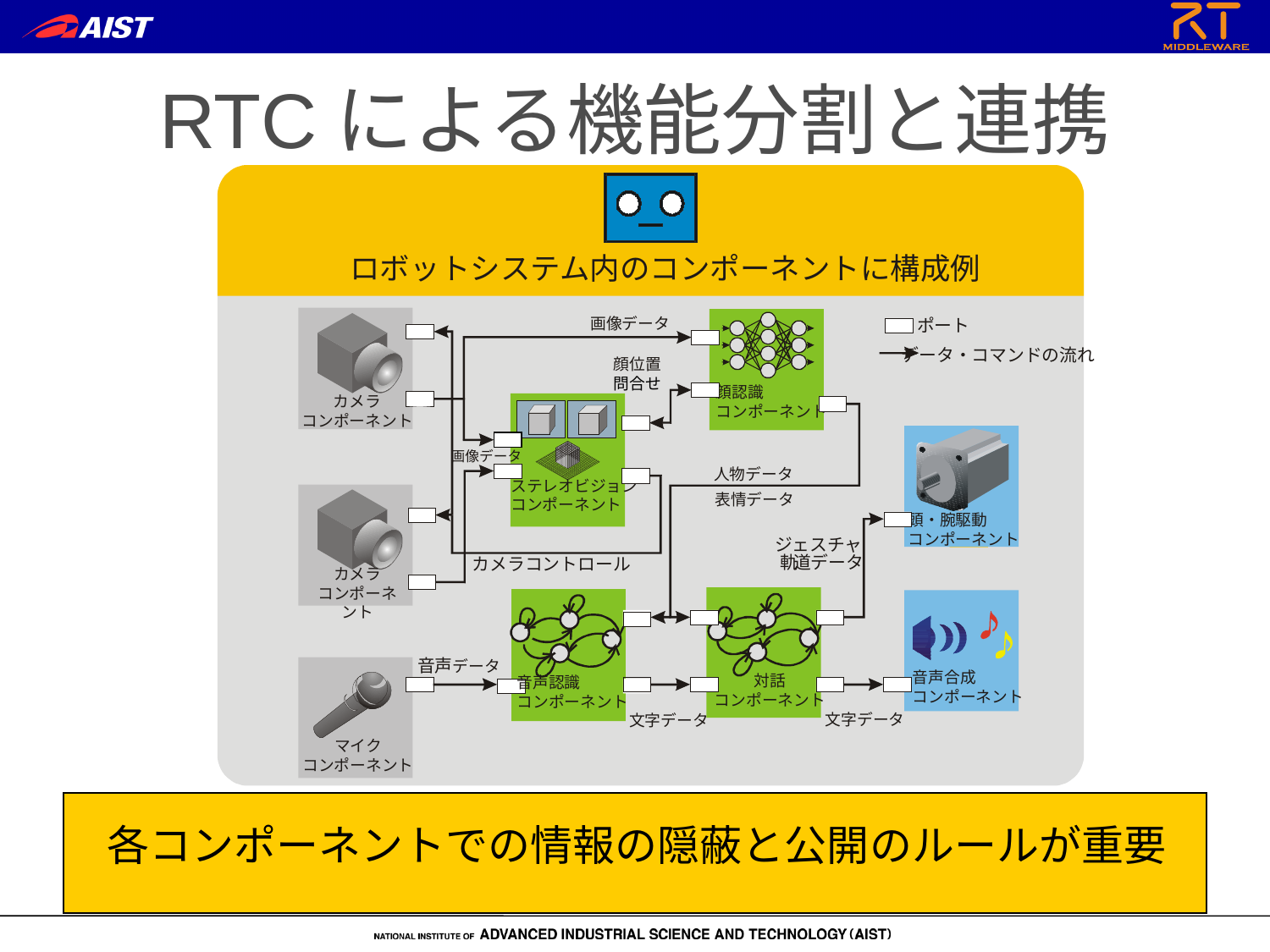

# RTCによる機能分割と連携

ロボットシステム内のコンポーネントに構成例

画像データ
ポート

データ・コマンドの流れ

顔位置
問合せ
顔認識
コンポーネント

カメラ
コンポーネント

画像データ

人物データ

ステレオビジョン
コンポーネント

表情データ

頭・腕駆動
コンポーネント

ジェスチャ

軌
道データ

カメラコントロール

カメラ
コンポーネント

音声データ

音声合成
コンポーネント
対話
コンポーネント

音声認識
コンポーネント

文字データ
文字データ
マイク
コンポーネント

各コンポーネントでの情報の隠蔽と公開のルールが重要